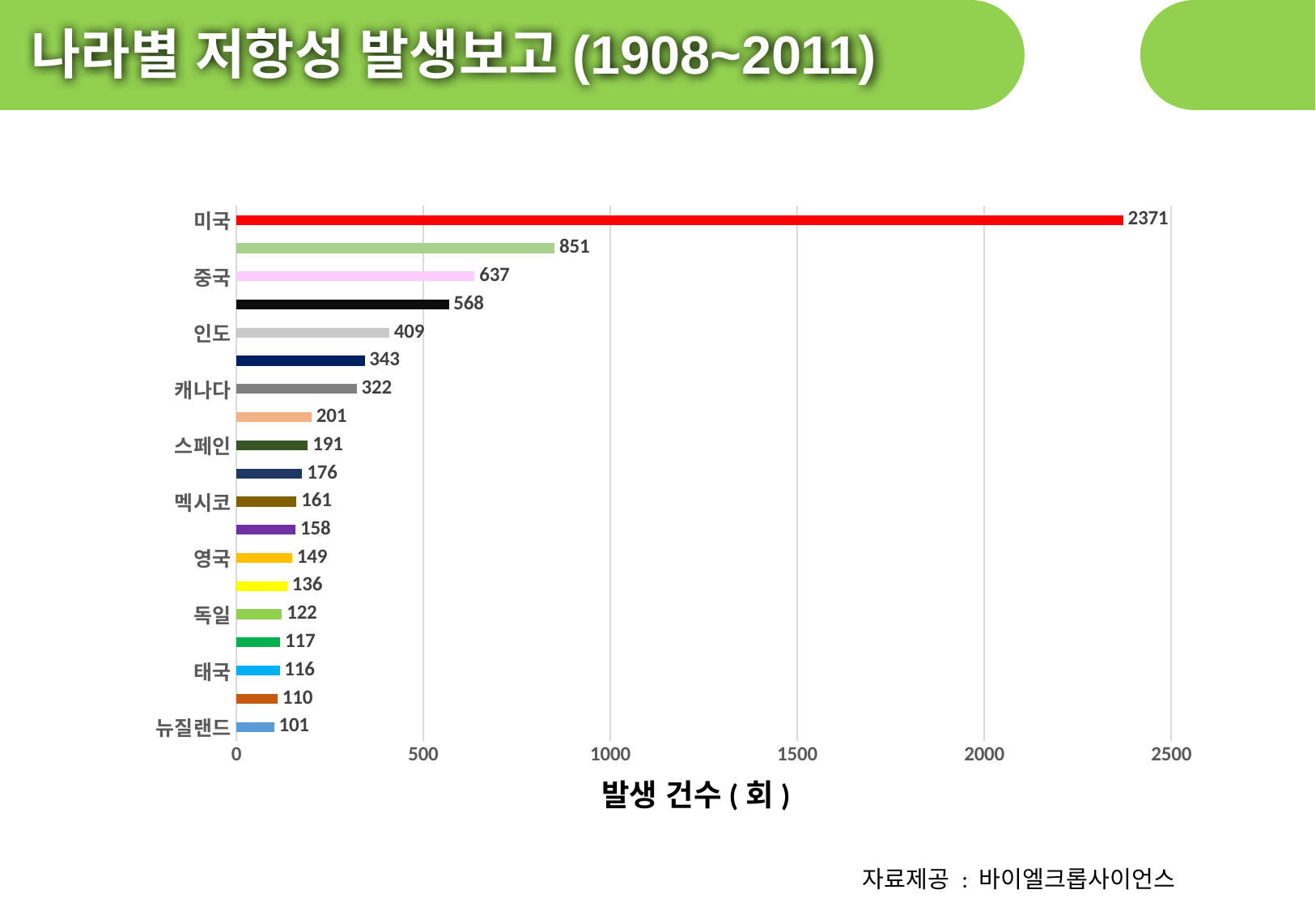

나라별 저항성 발생보고(1908~2011)

### Chart

| Category | 발생 획수(회) |
|---|---|
| 뉴질랜드 | 101.0 |
| 콜롬비아 | 110.0 |
| 태국 | 116.0 |
| 대만 | 117.0 |
| 독일 | 122.0 |
| 그리스 | 136.0 |
| 영국 | 149.0 |
| 터키 | 158.0 |
| 멕시코 | 161.0 |
| 브라질 | 176.0 |
| 스페인 | 191.0 |
| 프랑스 | 201.0 |
| 캐나다 | 322.0 |
| 일본 | 343.0 |
| 인도 | 409.0 |
| 호주 | 568.0 |
| 중국 | 637.0 |
| 파키스탄 | 851.0 |
| 미국 | 2371.0 |
발생 건수(회)
자료제공 : 바이엘크롭사이언스